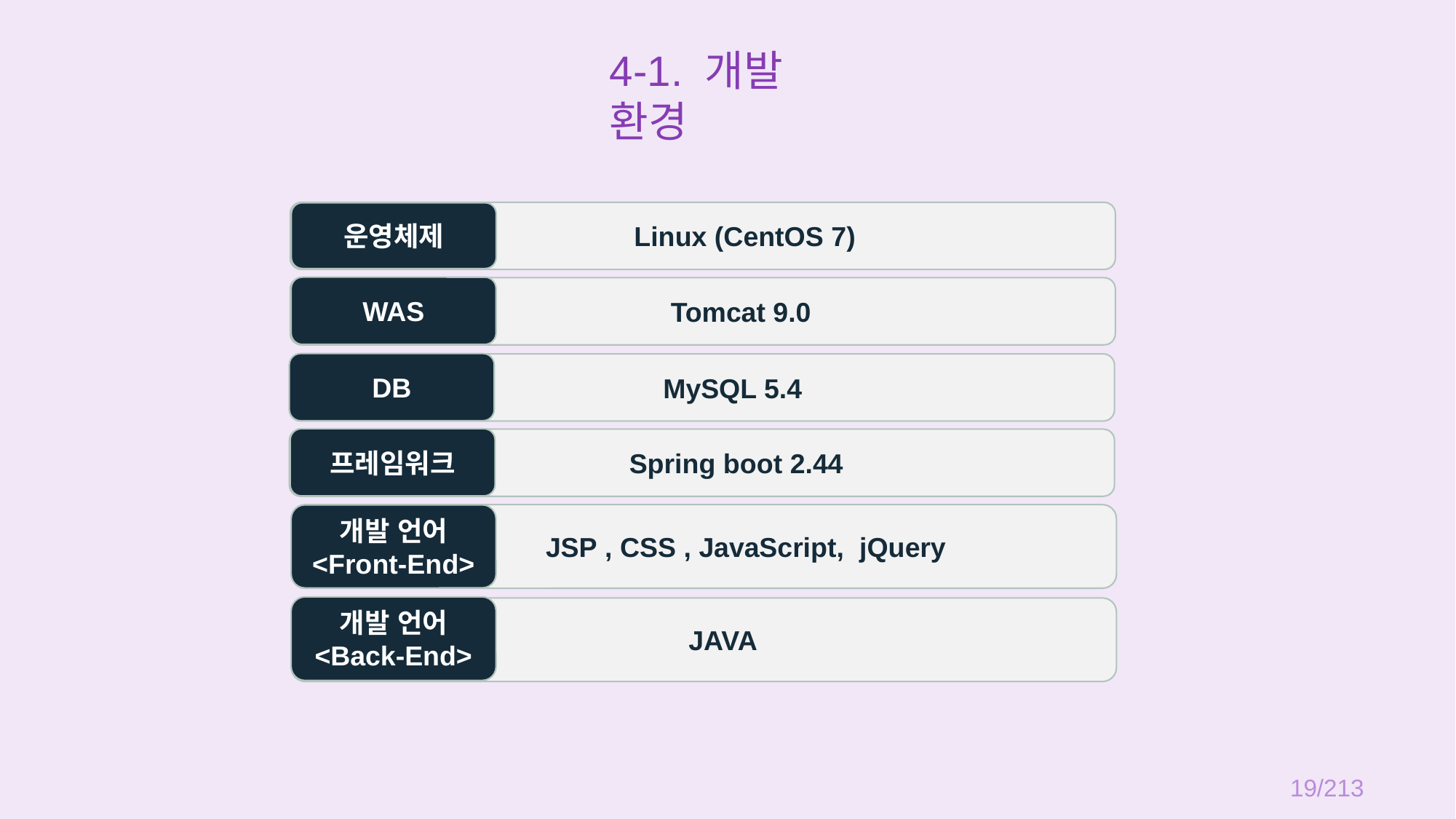

4-1. 개발 환경
           Linux (CentOS 7)
운영체제
WAS
          Tomcat 9.0
DB
         MySQL 5.4

프레임워크
         Spring boot 2.44
           JSP , CSS , JavaScript,  jQuery
개발 언어
<Front-End>
개발 언어
<Back-End>
     JAVA